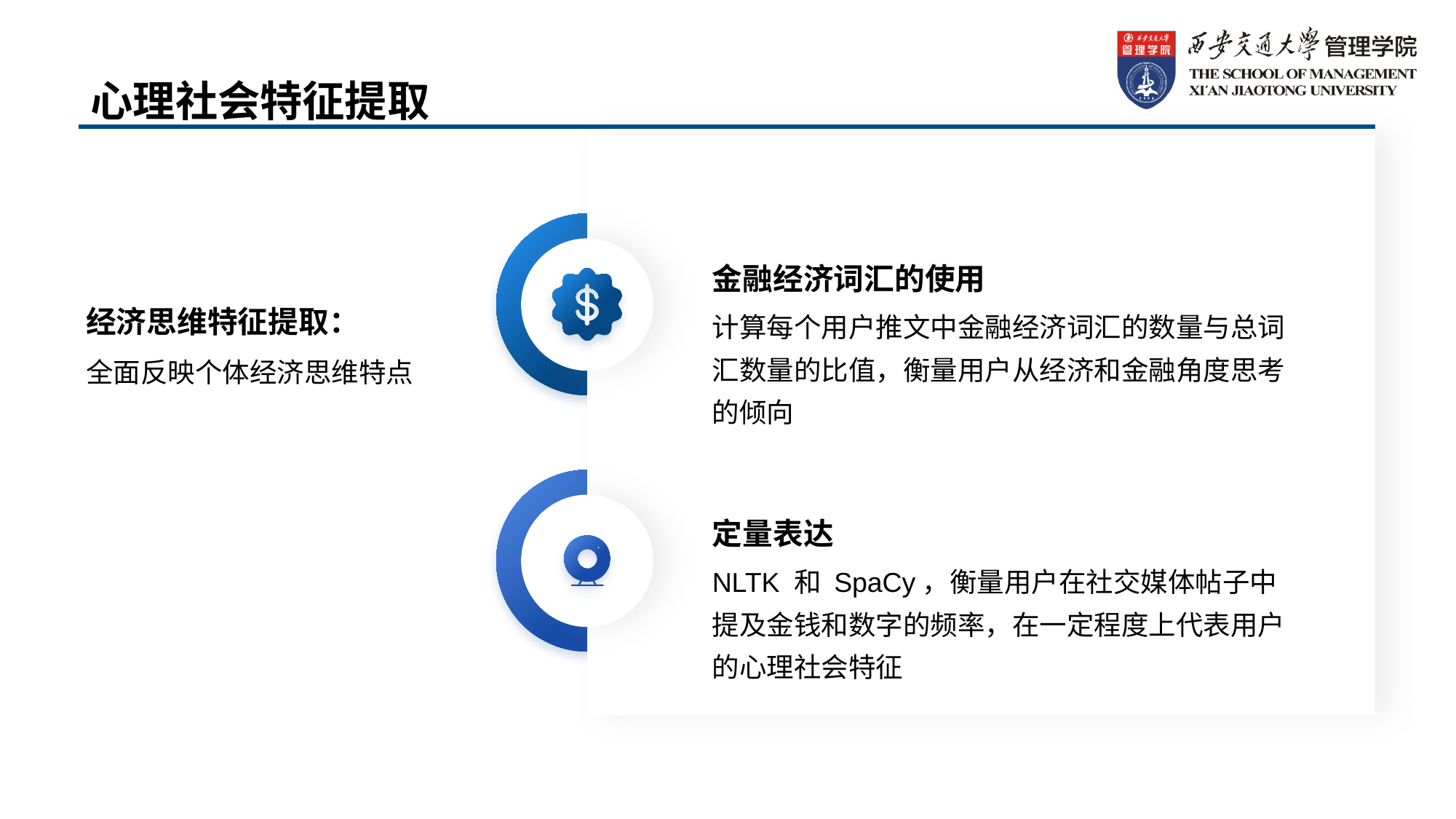

心理社会特征提取

金融经济词汇的使用
计算每个用户推文中金融经济词汇的数量与总词汇数量的比值，衡量用户从经济和金融角度思考的倾向
经济思维特征提取：
全面反映个体经济思维特点

定量表达
NLTK 和 SpaCy，衡量用户在社交媒体帖子中提及金钱和数字的频率，在一定程度上代表用户的心理社会特征